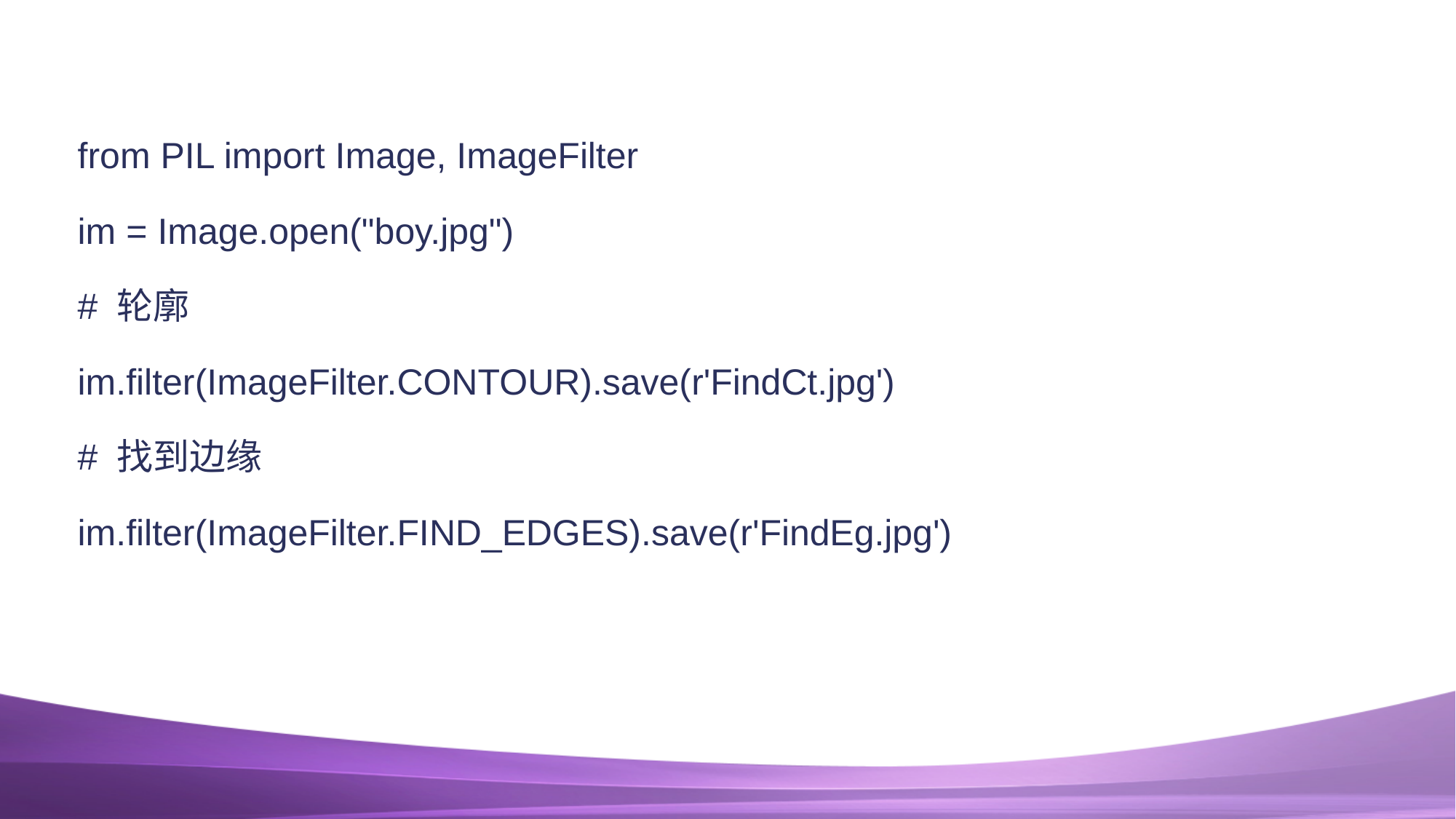

#
from PIL import Image, ImageFilter
im = Image.open("boy.jpg")
# 轮廓
im.filter(ImageFilter.CONTOUR).save(r'FindCt.jpg')
# 找到边缘
im.filter(ImageFilter.FIND_EDGES).save(r'FindEg.jpg')